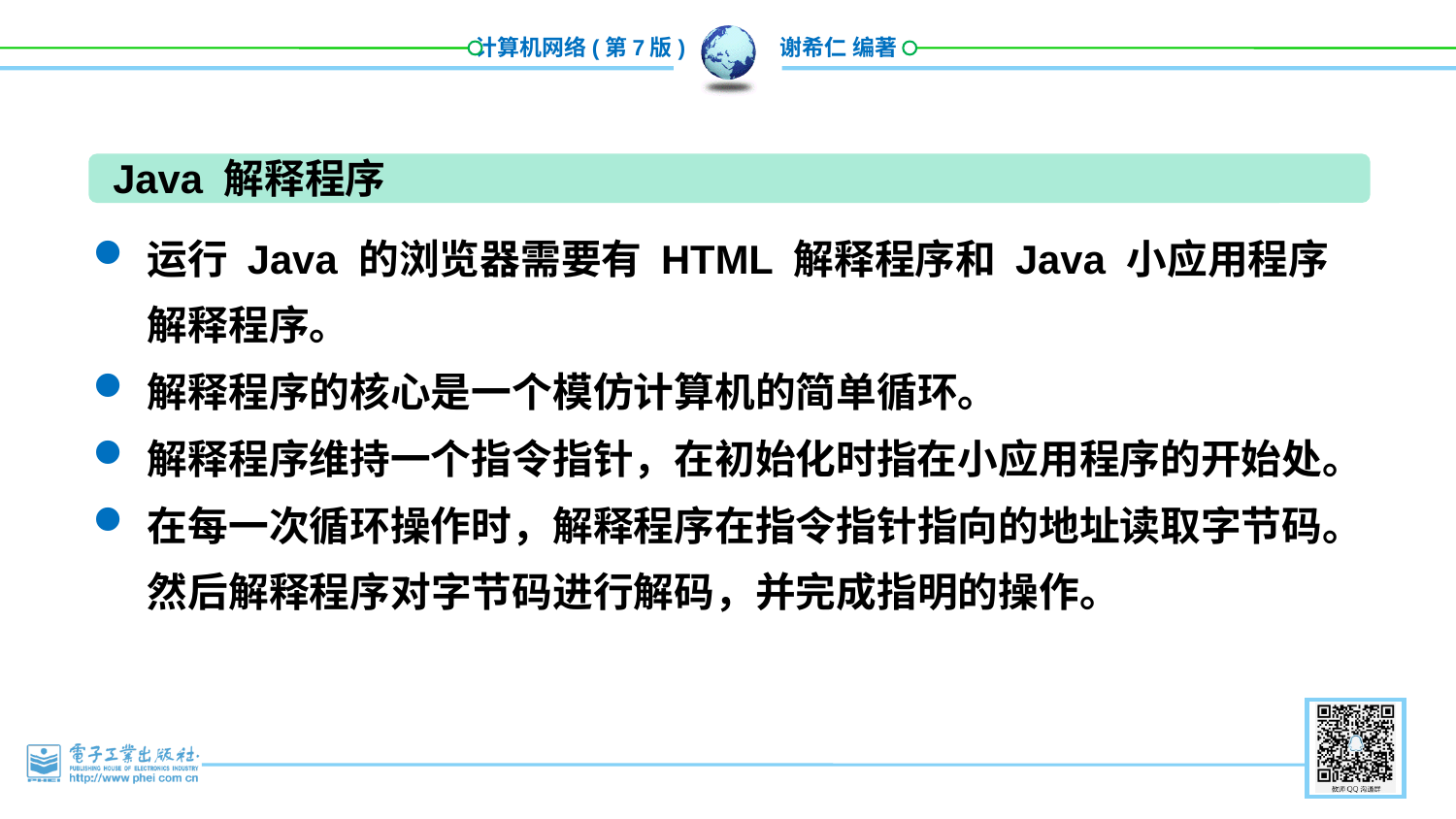

Java 解释程序

运行 Java 的浏览器需要有 HTML 解释程序和 Java 小应用程序解释程序。
解释程序的核心是一个模仿计算机的简单循环。
解释程序维持一个指令指针，在初始化时指在小应用程序的开始处。
在每一次循环操作时，解释程序在指令指针指向的地址读取字节码。然后解释程序对字节码进行解码，并完成指明的操作。